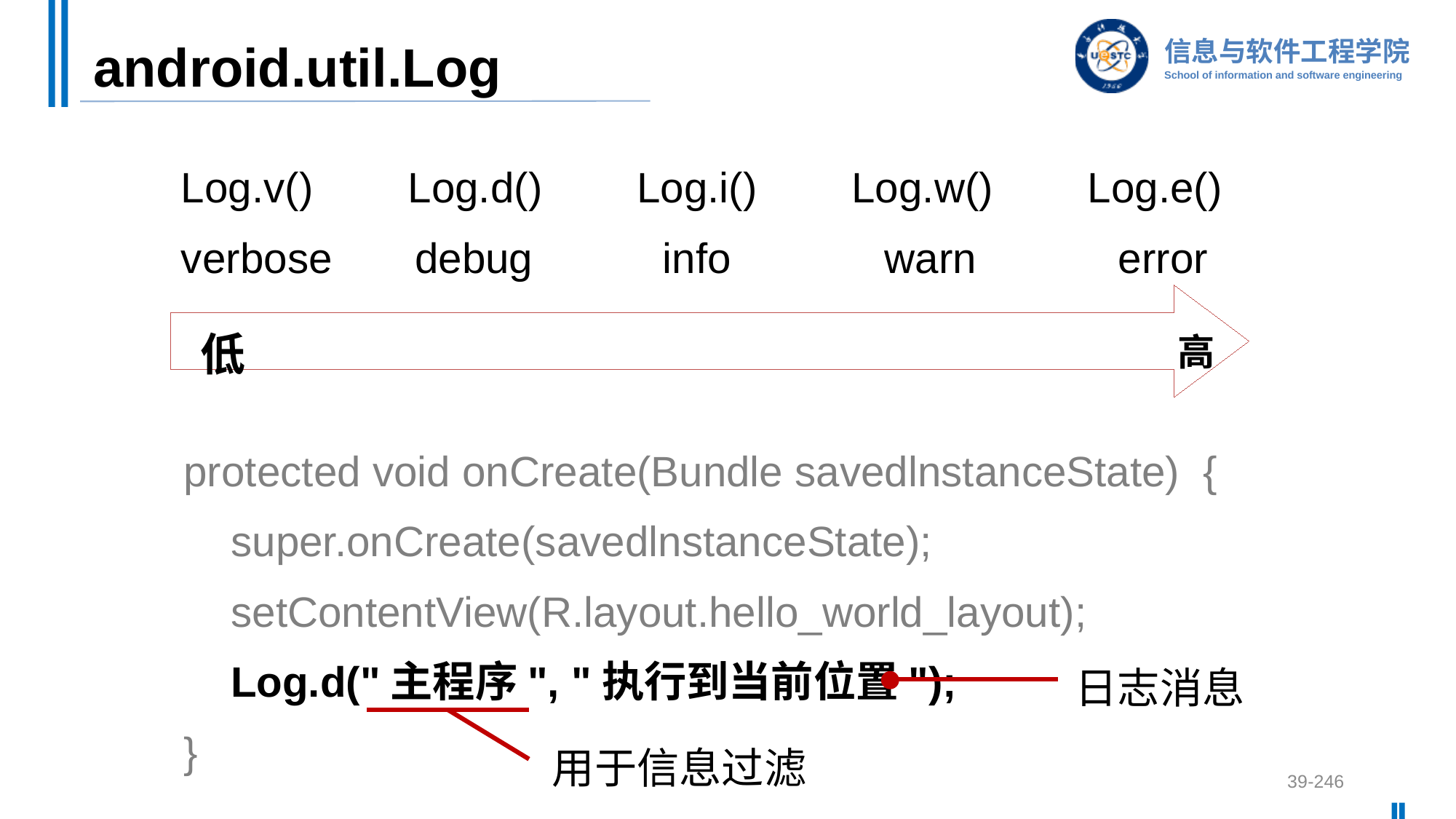

# android.util.Log
Log.v()        Log.d()        Log.i()        Log.w()        Log.e()
verbose       debug           info             warn            error

低
高
protected void onCreate(Bundle savedlnstanceState)  {
    super.onCreate(savedlnstanceState);
    setContentView(R.layout.hello_world_layout);
    Log.d("主程序", "执行到当前位置");
}
日志消息

用于信息过滤
39-246